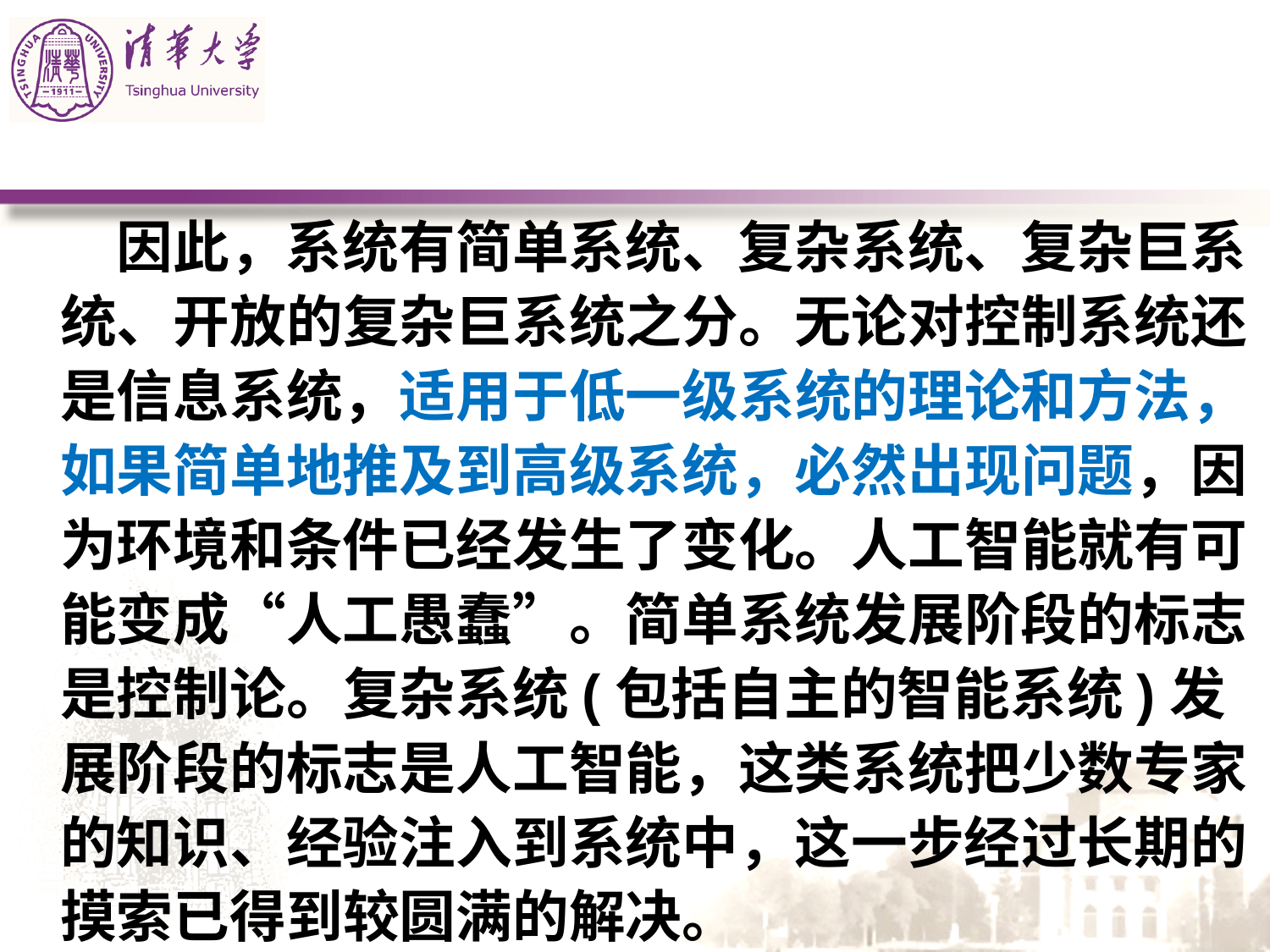

#
       因此，系统有简单系统、复杂系统、复杂巨系统、开放的复杂巨系统之分。无论对控制系统还是信息系统，适用于低一级系统的理论和方法，如果简单地推及到高级系统，必然出现问题，因为环境和条件已经发生了变化。人工智能就有可能变成“人工愚蠢”。简单系统发展阶段的标志是控制论。复杂系统(包括自主的智能系统)发展阶段的标志是人工智能，这类系统把少数专家的知识、经验注入到系统中，这一步经过长期的摸索已得到较圆满的解决。